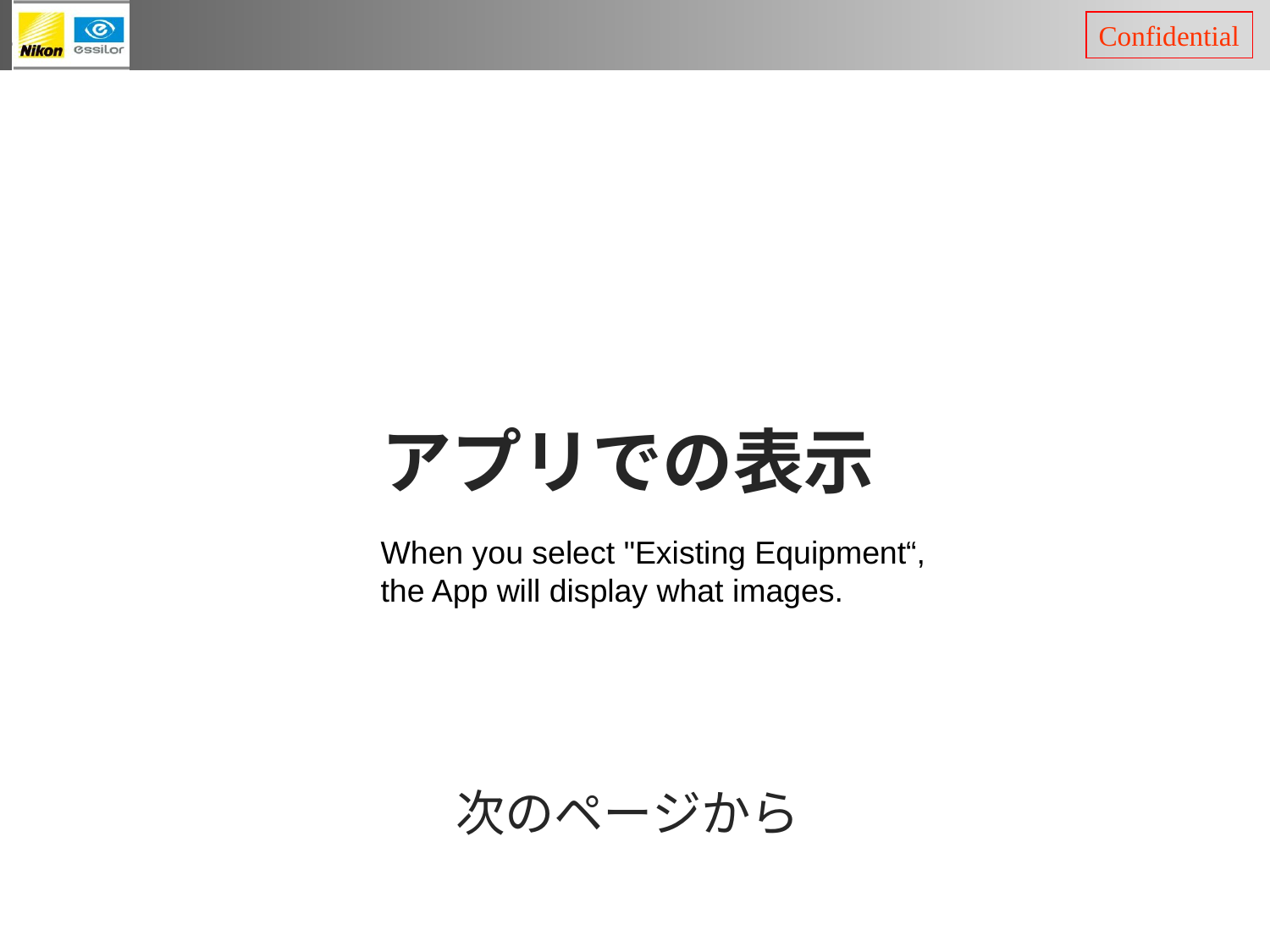

#
アプリでの表示
When you select "Existing Equipment“,
the App will display what images.
次のページから